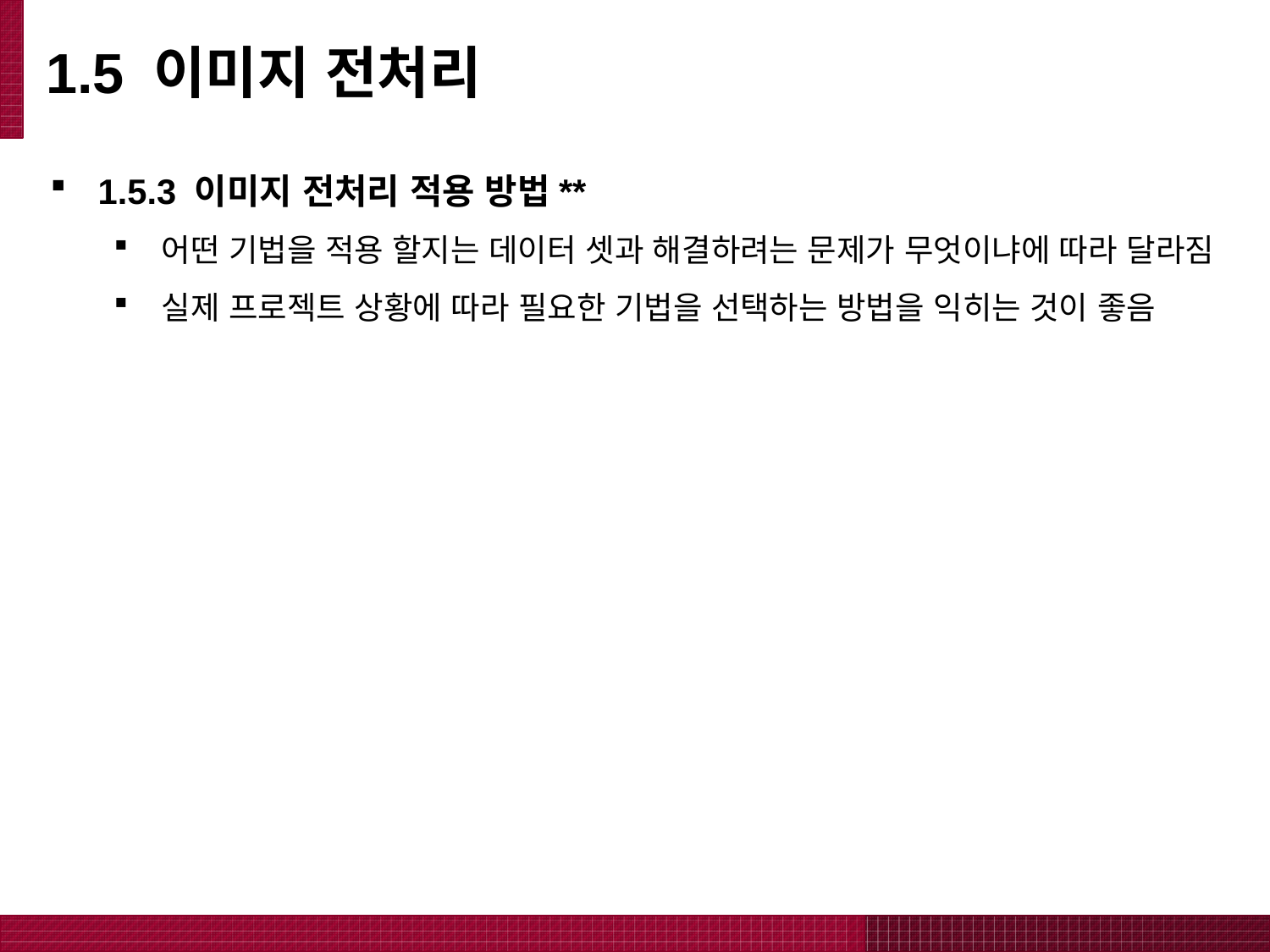

# 1.5 이미지 전처리
1.5.3 이미지 전처리 적용 방법**
어떤 기법을 적용 할지는 데이터 셋과 해결하려는 문제가 무엇이냐에 따라 달라짐
실제 프로젝트 상황에 따라 필요한 기법을 선택하는 방법을 익히는 것이 좋음